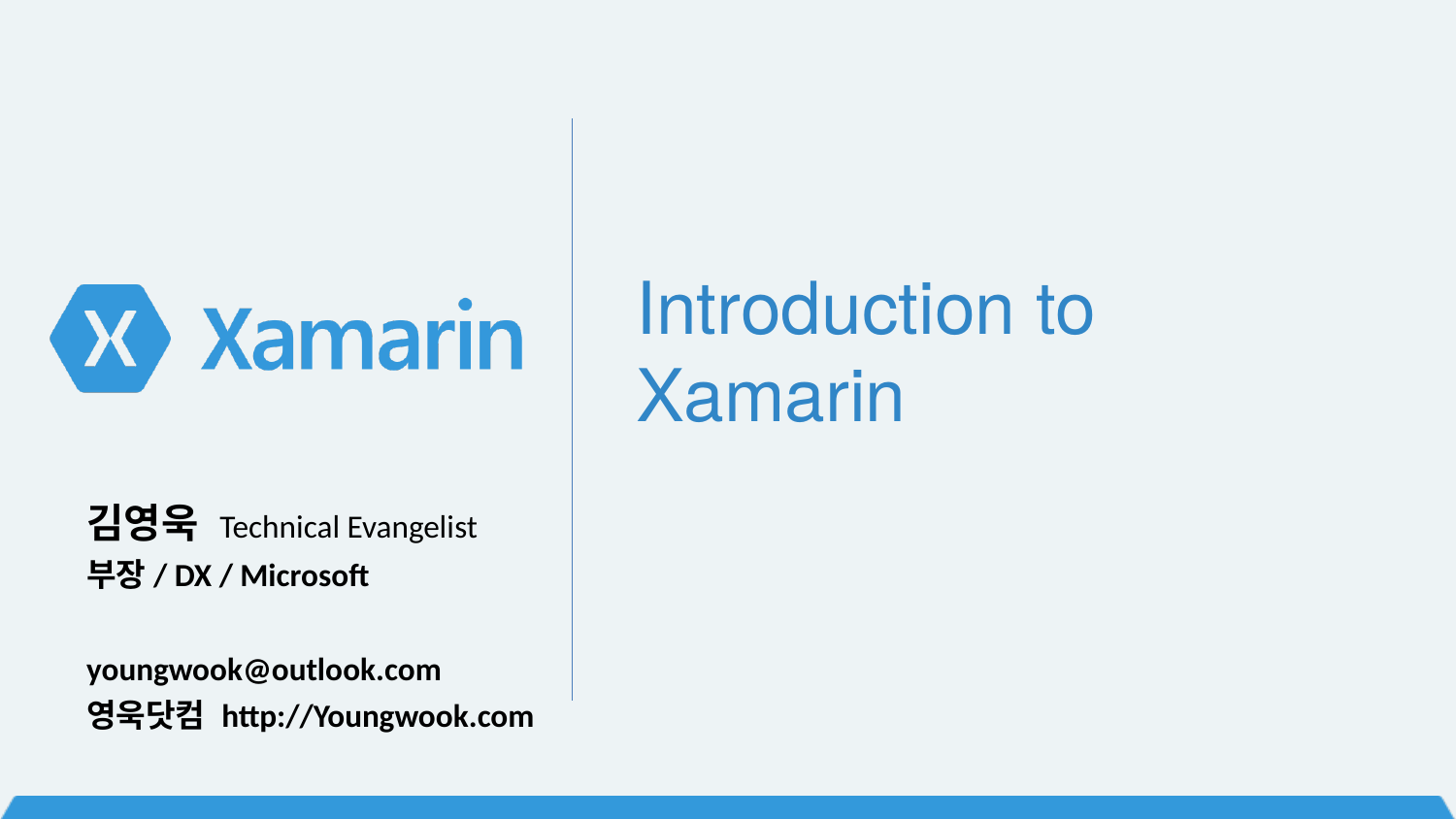

# Introduction to Xamarin
김영욱 Technical Evangelist
부장/ DX / Microsoft

youngwook@outlook.com
영욱닷컴 http://Youngwook.com